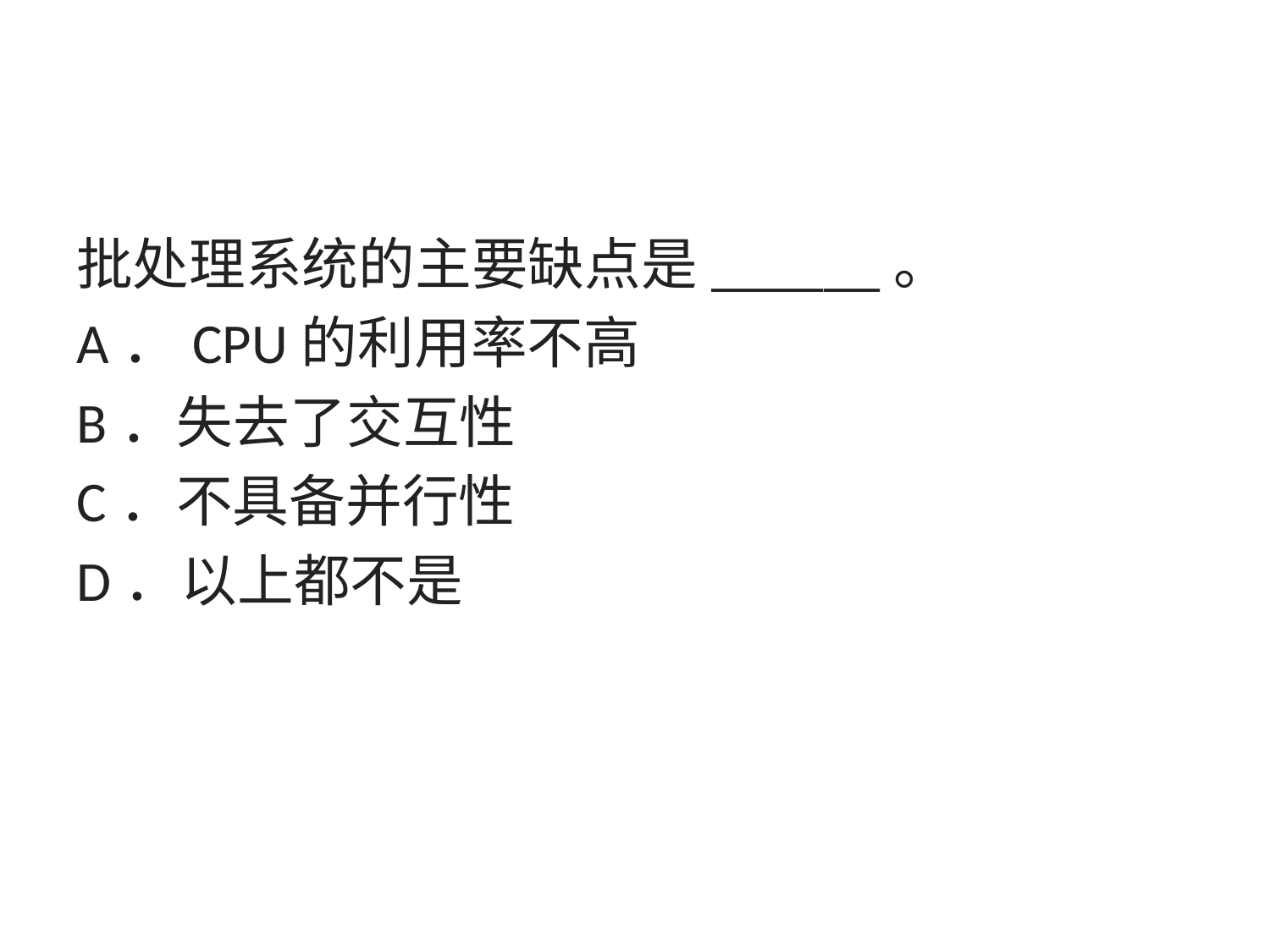

#
批处理系统的主要缺点是______。
A．CPU的利用率不高
B．失去了交互性
C．不具备并行性
D．以上都不是
41